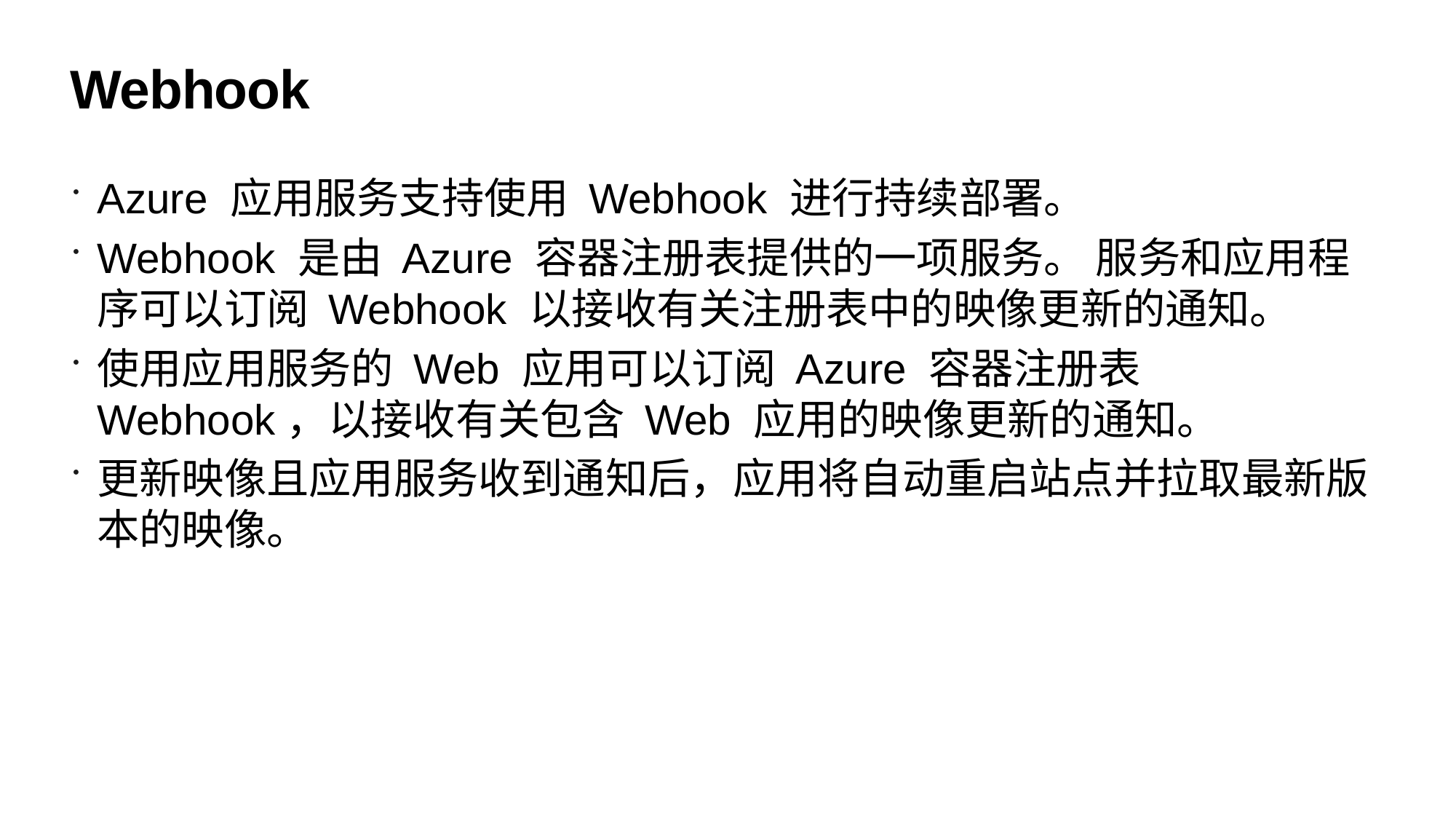

# Webhook
Azure 应用服务支持使用 Webhook 进行持续部署。
Webhook 是由 Azure 容器注册表提供的一项服务。 服务和应用程序可以订阅 Webhook 以接收有关注册表中的映像更新的通知。
使用应用服务的 Web 应用可以订阅 Azure 容器注册表 Webhook，以接收有关包含 Web 应用的映像更新的通知。
更新映像且应用服务收到通知后，应用将自动重启站点并拉取最新版本的映像。